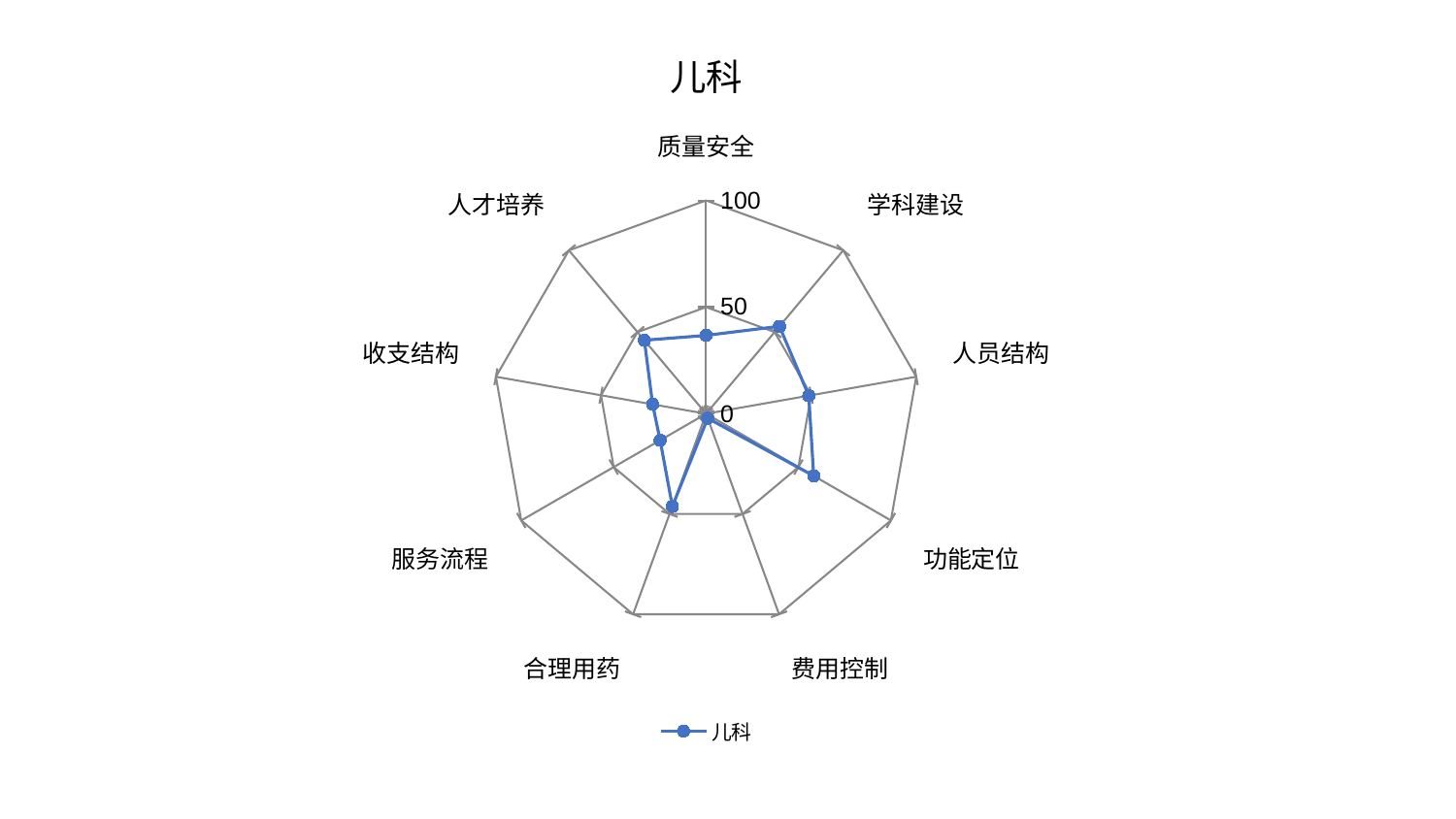

### Chart: 儿科

| Category | 儿科 |
|---|---|
| 质量安全 | 36.74028025955931 |
| 学科建设 | 53.52769294803284 |
| 人员结构 | 48.87504281616113 |
| 功能定位 | 58.226100308782655 |
| 费用控制 | 2.2410794413034925 |
| 合理用药 | 46.17467400703145 |
| 服务流程 | 24.886025086064848 |
| 收支结构 | 25.437019334587198 |
| 人才培养 | 45.00706566111355 |
88